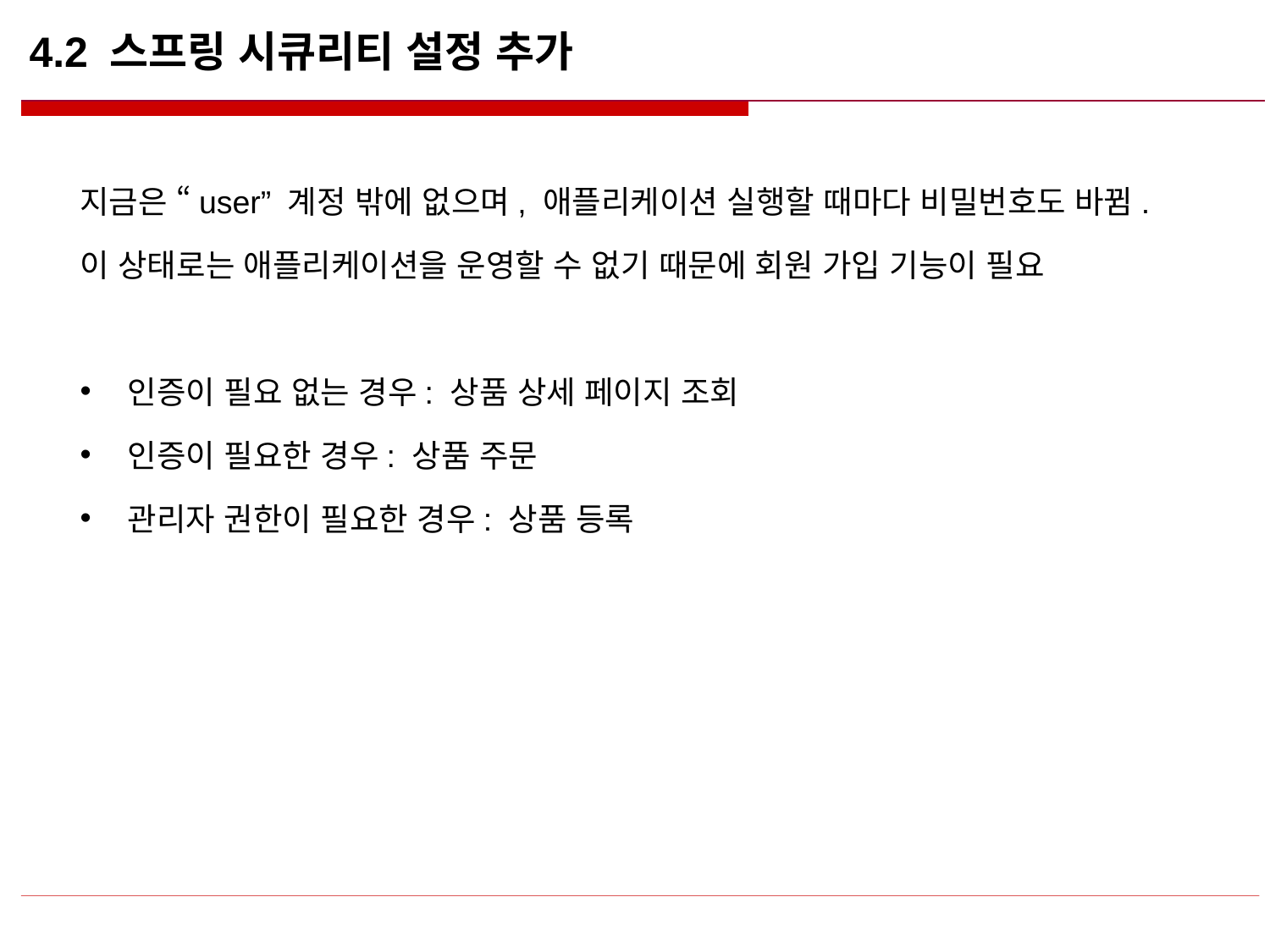

# 4.2 스프링 시큐리티 설정 추가
지금은 “user” 계정 밖에 없으며, 애플리케이션 실행할 때마다 비밀번호도 바뀜.
이 상태로는 애플리케이션을 운영할 수 없기 때문에 회원 가입 기능이 필요

인증이 필요 없는 경우: 상품 상세 페이지 조회
인증이 필요한 경우: 상품 주문
관리자 권한이 필요한 경우: 상품 등록